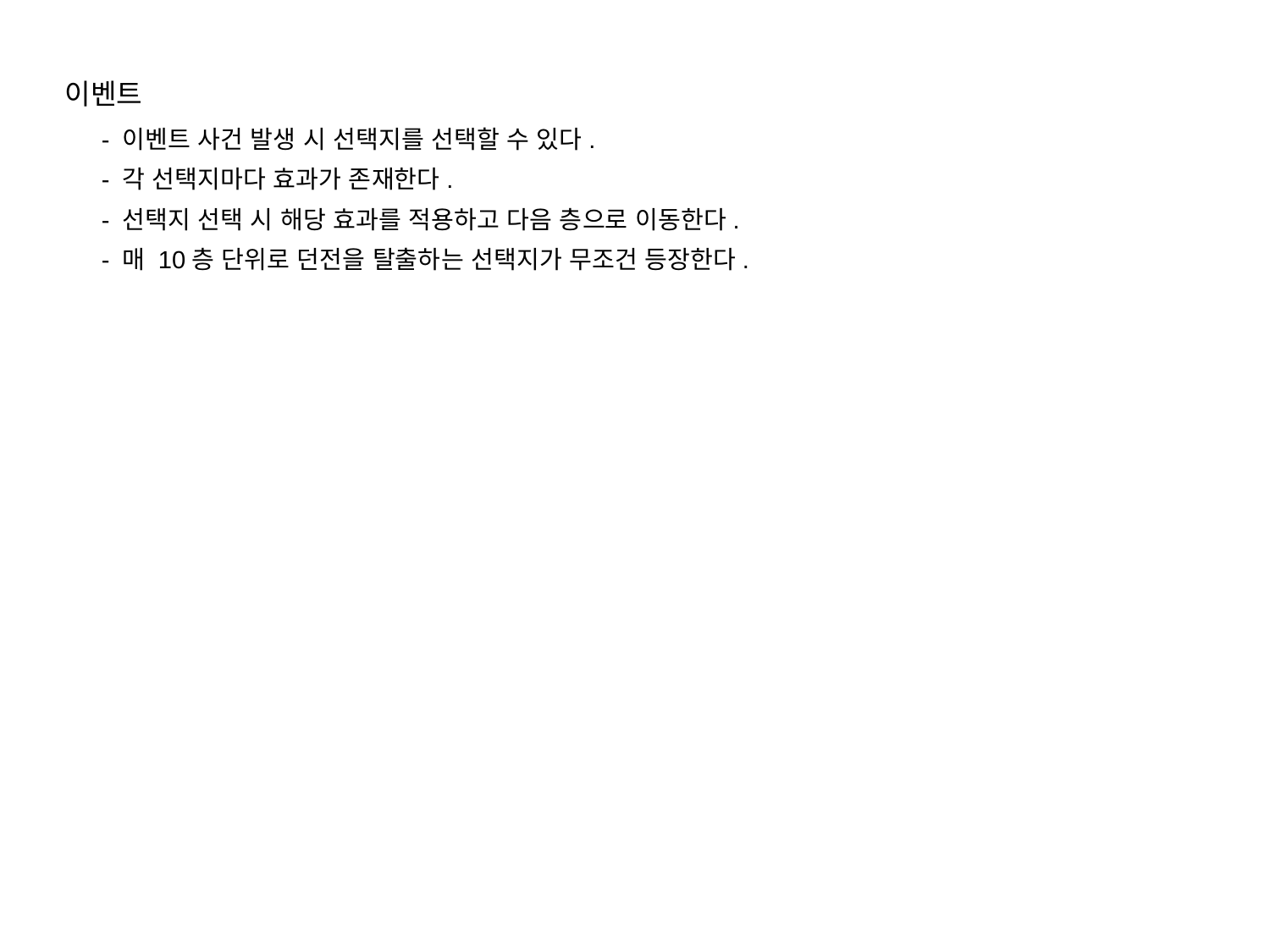

이벤트
- 이벤트 사건 발생 시 선택지를 선택할 수 있다.
- 각 선택지마다 효과가 존재한다.
- 선택지 선택 시 해당 효과를 적용하고 다음 층으로 이동한다.
- 매 10층 단위로 던전을 탈출하는 선택지가 무조건 등장한다.